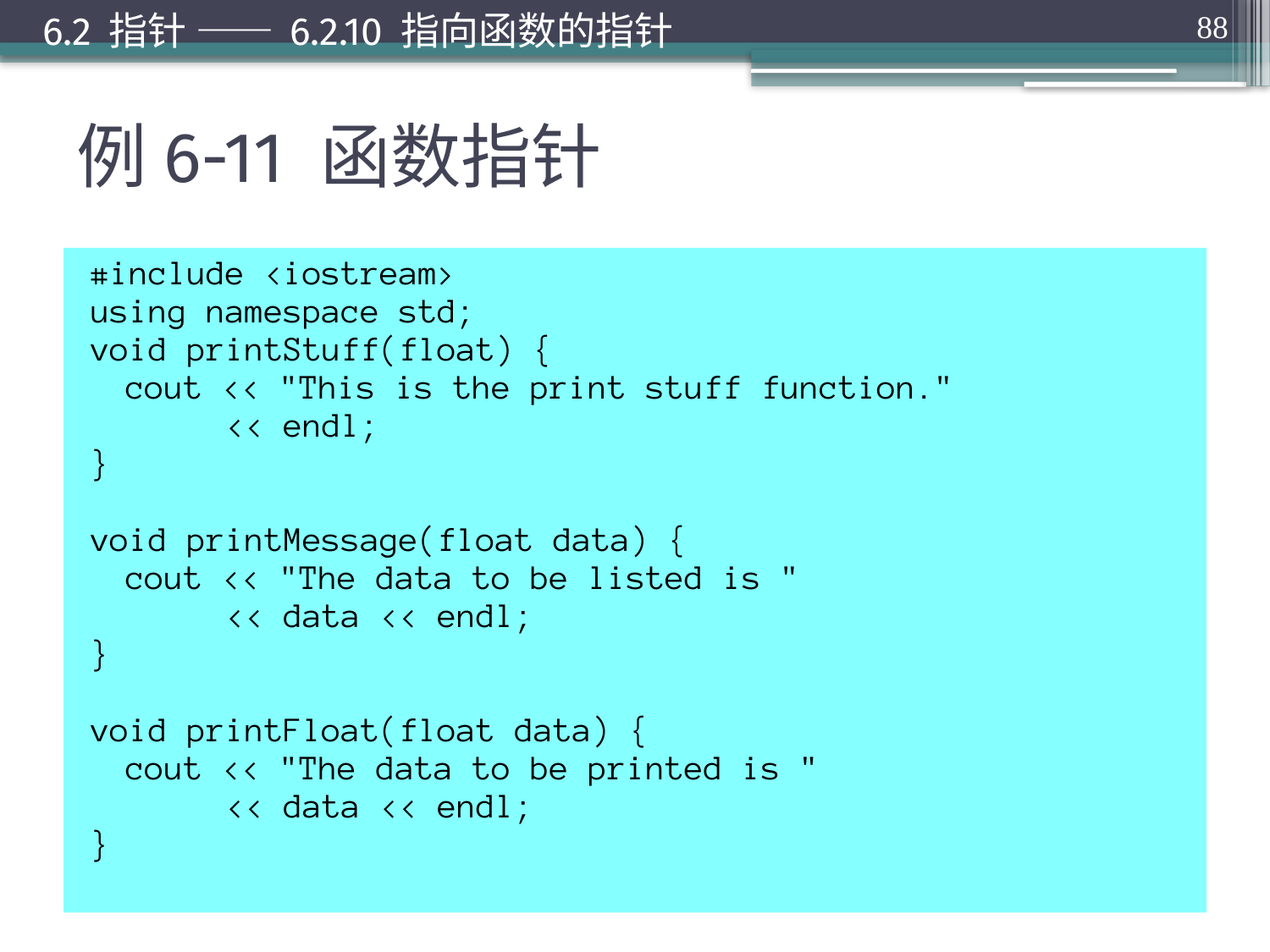

6.2 指针 —— 6.2.10 指向函数的指针
88
# 例6-11 函数指针
#include <iostream>
using namespace std;
void printStuff(float) {
	cout << "This is the print stuff function."
       << endl;
}

void printMessage(float data) {
	cout << "The data to be listed is "
       << data << endl;
}

void printFloat(float data) {
	cout << "The data to be printed is "
       << data << endl;
}